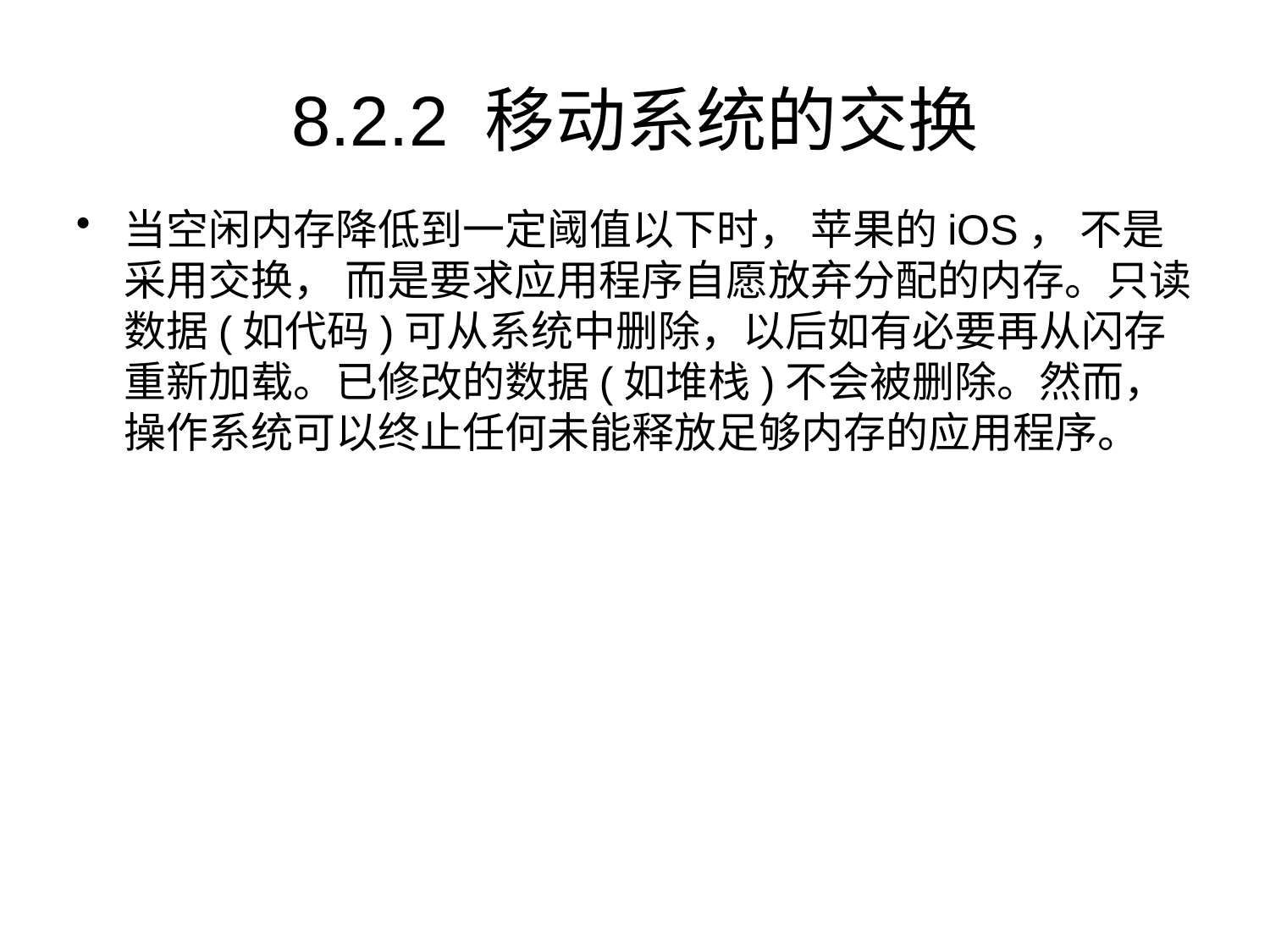

# 8.2.2 移动系统的交换
当空闲内存降低到一定阈值以下时， 苹果的iOS， 不是采用交换， 而是要求应用程序自愿放弃分配的内存。只读数据(如代码)可从系统中删除，以后如有必要再从闪存重新加载。已修改的数据(如堆栈)不会被删除。然而，操作系统可以终止任何未能释放足够内存的应用程序。